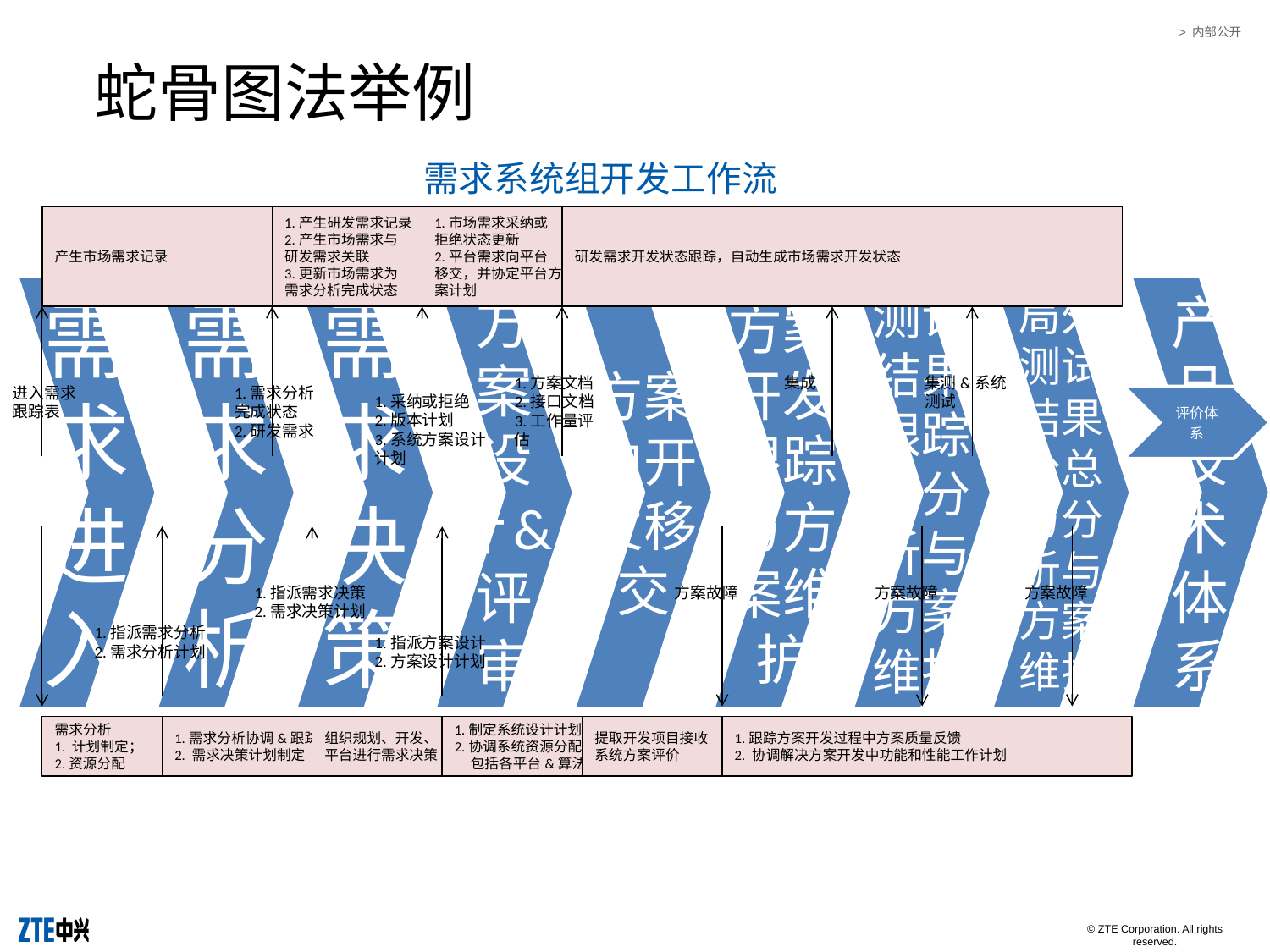

蛇骨图法举例
# 需求系统组开发工作流
产生市场需求记录
1.产生研发需求记录
2.产生市场需求与
研发需求关联
3.更新市场需求为
需求分析完成状态
1.市场需求采纳或
拒绝状态更新
2.平台需求向平台
移交，并协定平台方
案计划
研发需求开发状态跟踪，自动生成市场需求开发状态
需求分析
局外测试结果分总与分析与方案维护
产品技术体系
需求决策
1.方案文档
2.接口文档
3.工作量评估
集成
集测&系统测试
进入需求
跟踪表
1.需求分析完成状态
2.研发需求
1.采纳或拒绝
2.版本计划
3.系统方案设计计划
评价体系
1.指派需求决策
2.需求决策计划
方案故障
方案故障
方案故障
1.指派需求分析
2.需求分析计划
1.指派方案设计
2.方案设计计划
需求分析
1. 计划制定；
2.资源分配
1.需求分析协调&跟踪
2. 需求决策计划制定
组织规划、开发、
平台进行需求决策
1.制定系统设计计划
2.协调系统资源分配
    包括各平台&算法
提取开发项目接收
系统方案评价
1.跟踪方案开发过程中方案质量反馈
2. 协调解决方案开发中功能和性能工作计划